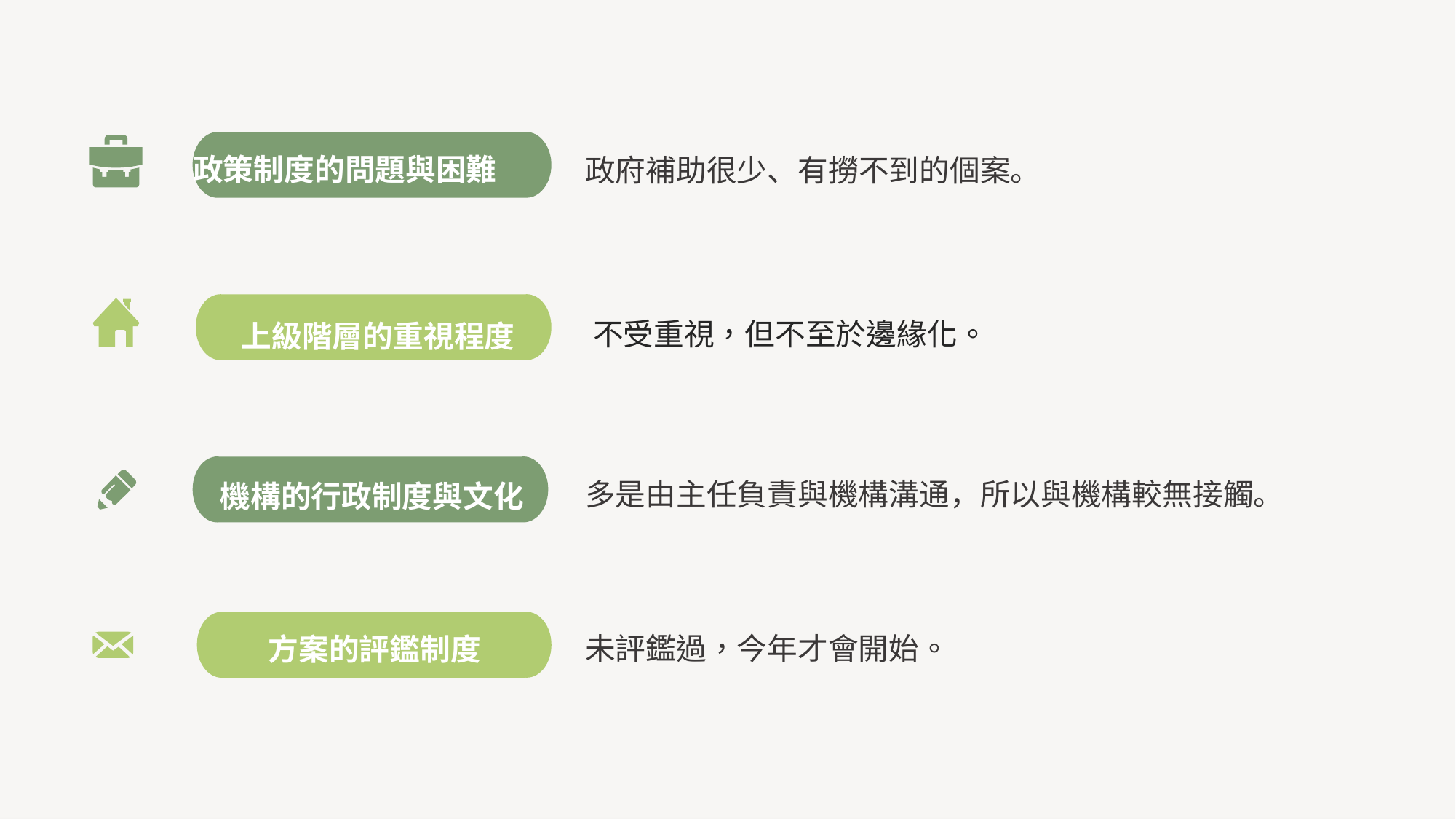

政府補助很少、有撈不到的個案。

政策制度的問題與困難

上級階層的重視程度

不受重視，但不至於邊緣化。
多是由主任負責與機構溝通，所以與機構較無接觸。

機構的行政制度與文化

未評鑑過，今年才會開始。

方案的評鑑制度